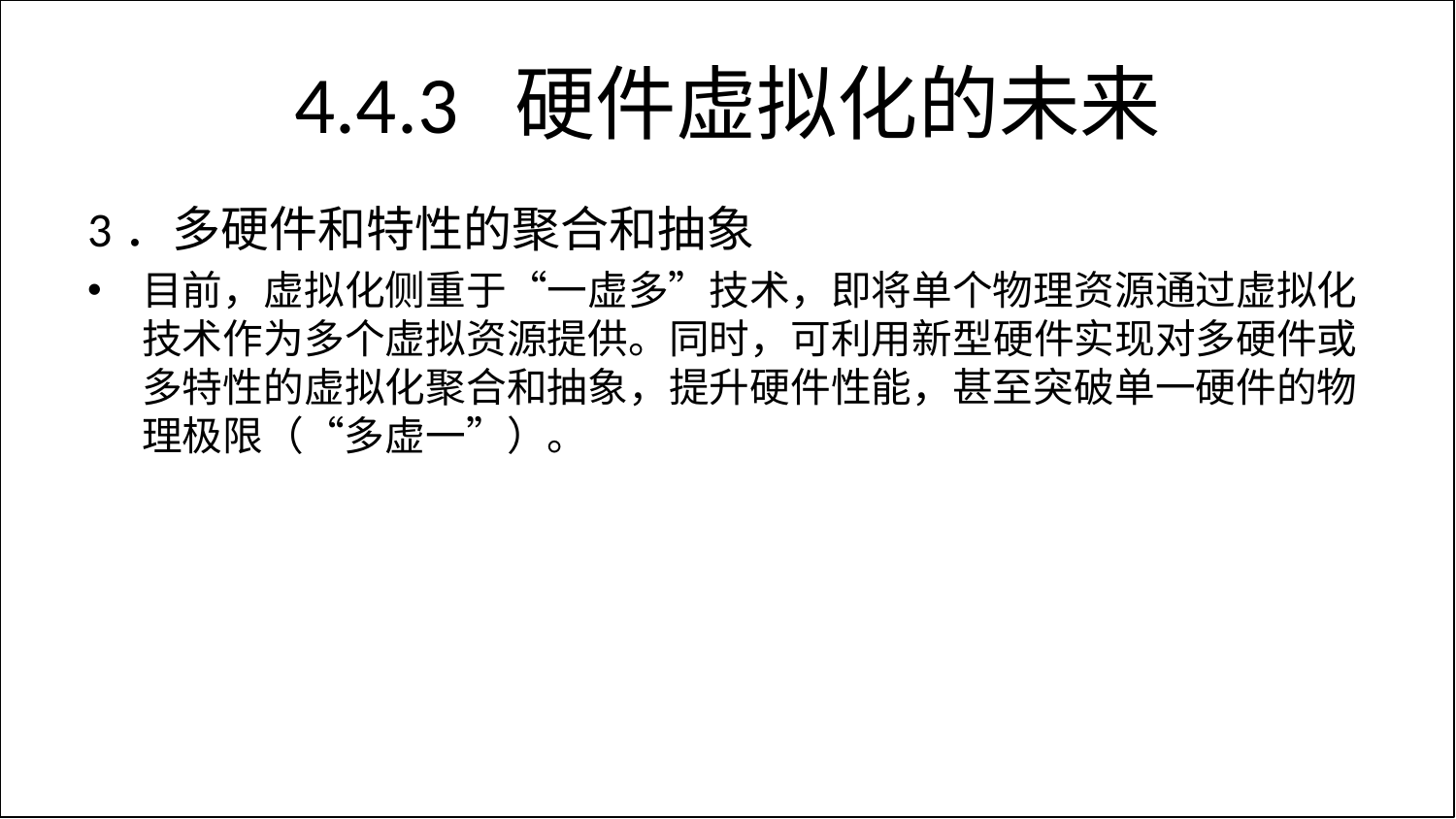

# 4.4.3  硬件虚拟化的未来
3．多硬件和特性的聚合和抽象
目前，虚拟化侧重于“一虚多”技术，即将单个物理资源通过虚拟化技术作为多个虚拟资源提供。同时，可利用新型硬件实现对多硬件或多特性的虚拟化聚合和抽象，提升硬件性能，甚至突破单一硬件的物理极限（“多虚一”）。